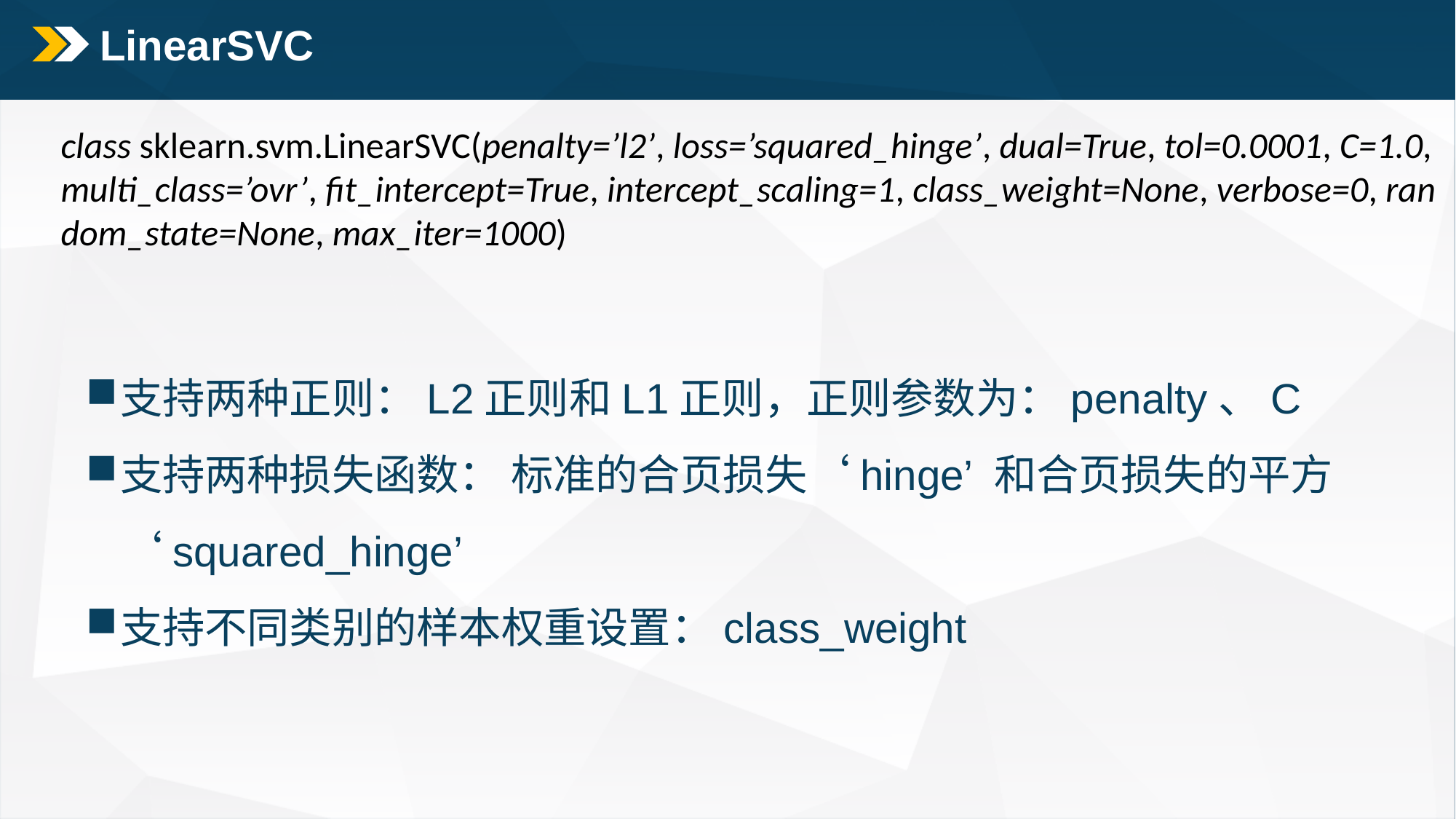

# LinearSVC
class sklearn.svm.LinearSVC(penalty=’l2’, loss=’squared_hinge’, dual=True, tol=0.0001, C=1.0, multi_class=’ovr’, fit_intercept=True, intercept_scaling=1, class_weight=None, verbose=0, random_state=None, max_iter=1000)

支持两种正则：L2正则和L1正则，正则参数为：penalty、C
支持两种损失函数： 标准的合页损失‘hinge’ 和合页损失的平方‘squared_hinge’
支持不同类别的样本权重设置：class_weight